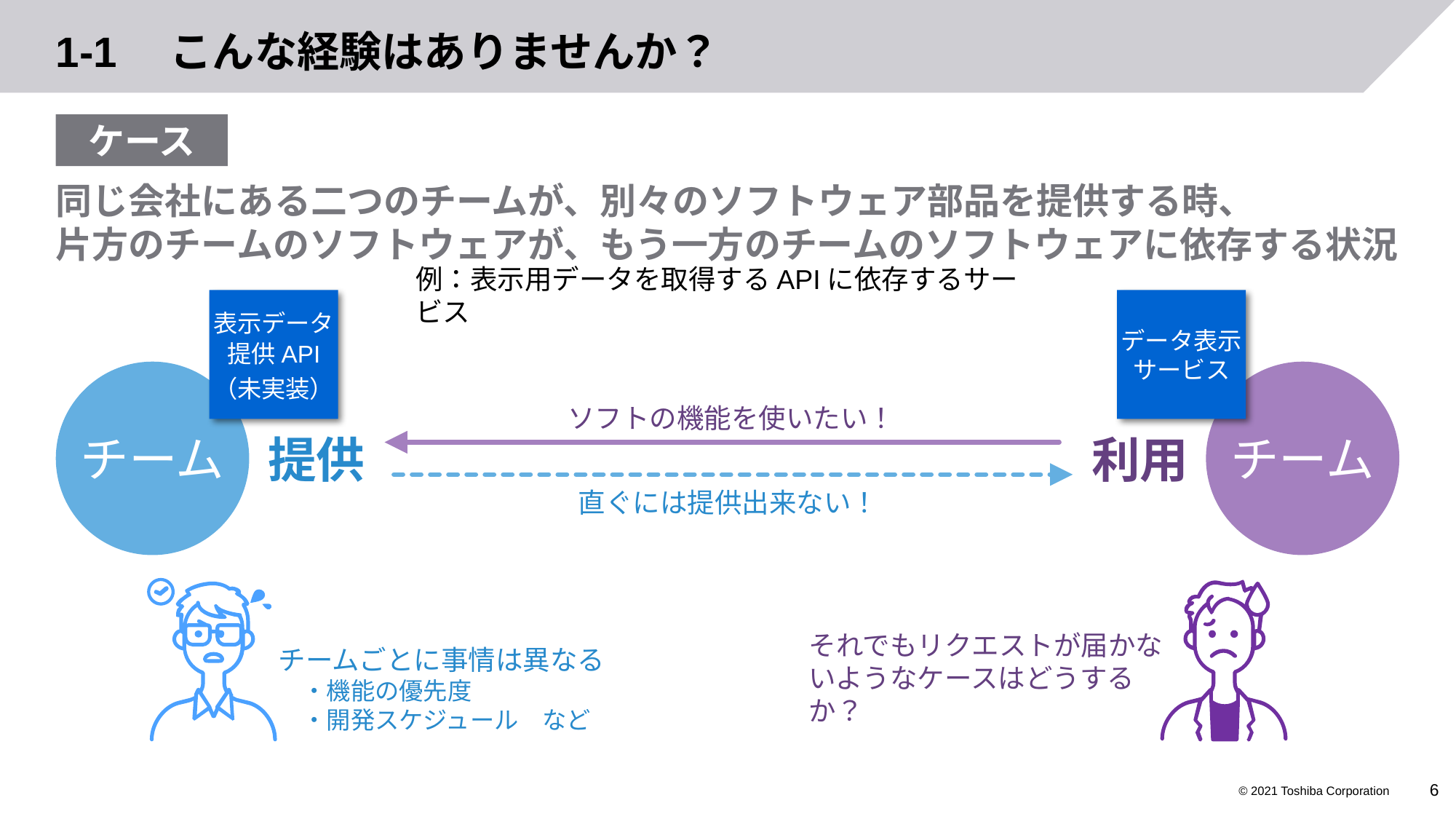

# 1-1　こんな経験はありませんか？
ケース
同じ会社にある二つのチームが、別々のソフトウェア部品を提供する時、
片方のチームのソフトウェアが、もう一方のチームのソフトウェアに依存する状況
例：表示用データを取得するAPIに依存するサービス
表示データ
提供API
（未実装）
データ表示
サービス
チーム
チーム
ソフトの機能を使いたい！
提供
利用
直ぐには提供出来ない！

チームごとに事情は異なる
　・機能の優先度
　・開発スケジュール　など
それでもリクエストが届かないようなケースはどうするか？